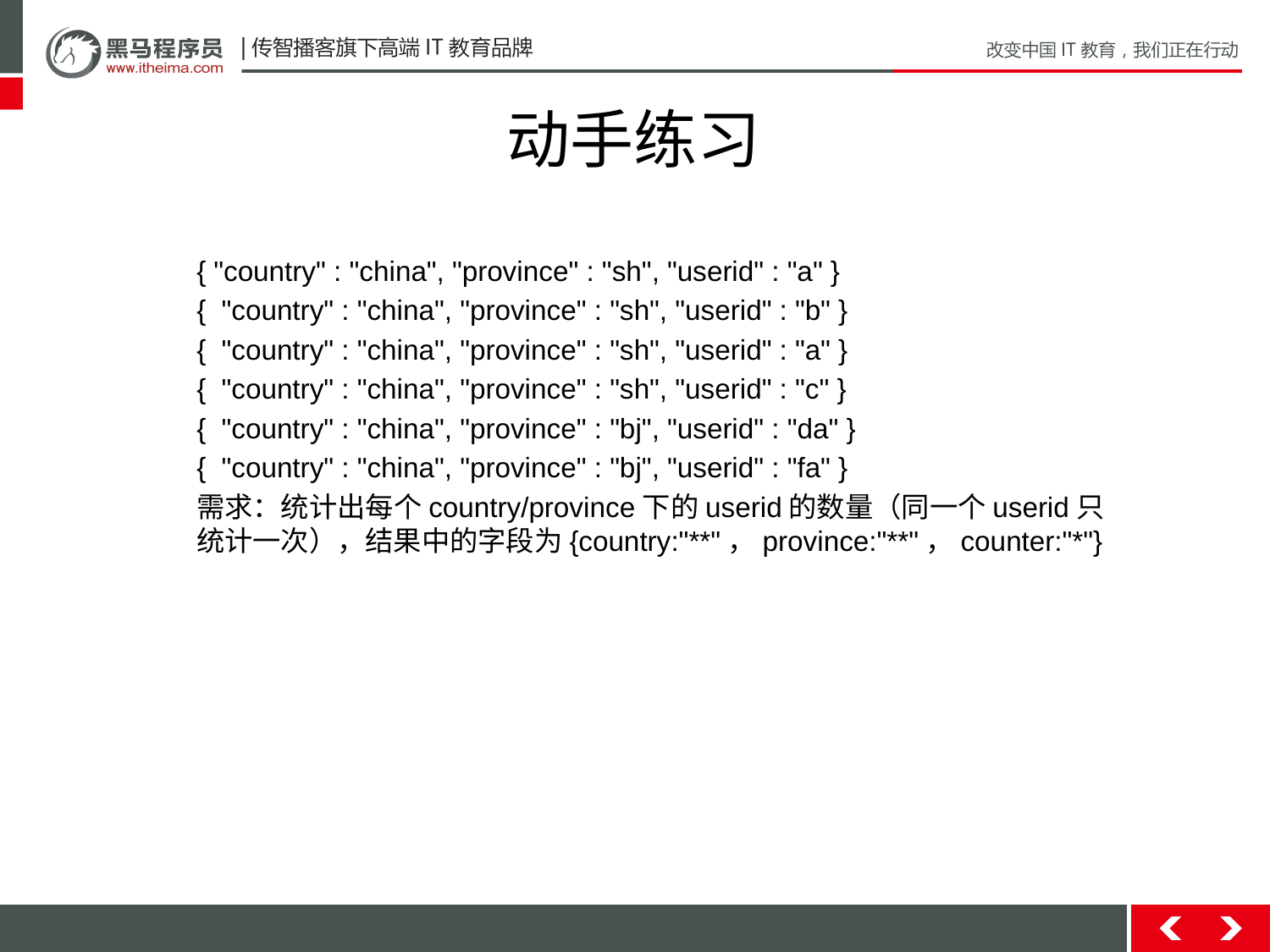

# 动手练习
{ "country" : "china", "province" : "sh", "userid" : "a" }
{  "country" : "china", "province" : "sh", "userid" : "b" }
{  "country" : "china", "province" : "sh", "userid" : "a" }
{  "country" : "china", "province" : "sh", "userid" : "c" }
{  "country" : "china", "province" : "bj", "userid" : "da" }
{  "country" : "china", "province" : "bj", "userid" : "fa" }
需求：统计出每个country/province下的userid的数量（同一个userid只统计一次），结果中的字段为{country:"**"，province:"**"，counter:"*"}